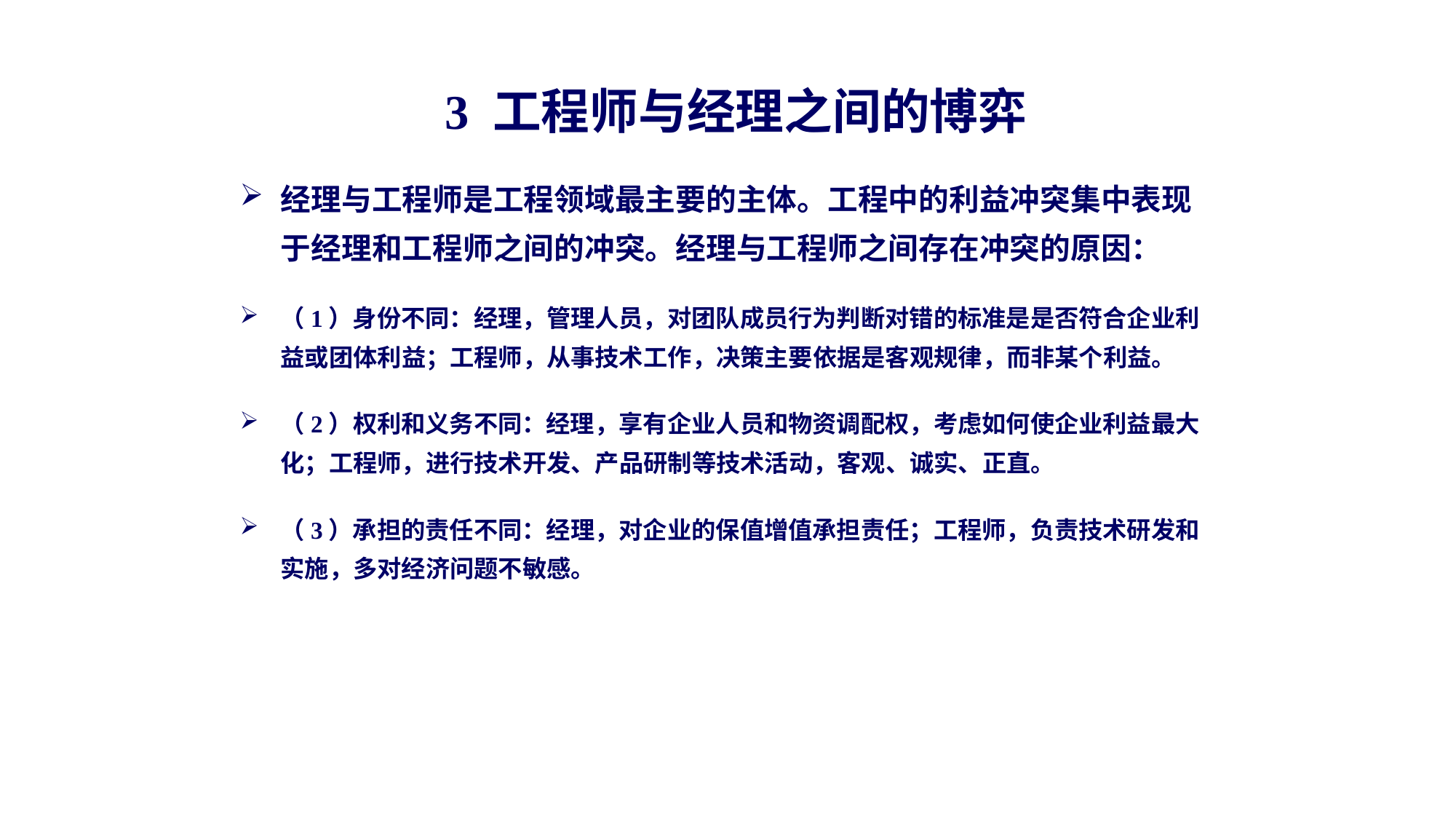

3 工程师与经理之间的博弈
经理与工程师是工程领域最主要的主体。工程中的利益冲突集中表现于经理和工程师之间的冲突。经理与工程师之间存在冲突的原因：
（1）身份不同：经理，管理人员，对团队成员行为判断对错的标准是是否符合企业利益或团体利益；工程师，从事技术工作，决策主要依据是客观规律，而非某个利益。
（2）权利和义务不同：经理，享有企业人员和物资调配权，考虑如何使企业利益最大化；工程师，进行技术开发、产品研制等技术活动，客观、诚实、正直。
（3）承担的责任不同：经理，对企业的保值增值承担责任；工程师，负责技术研发和实施，多对经济问题不敏感。